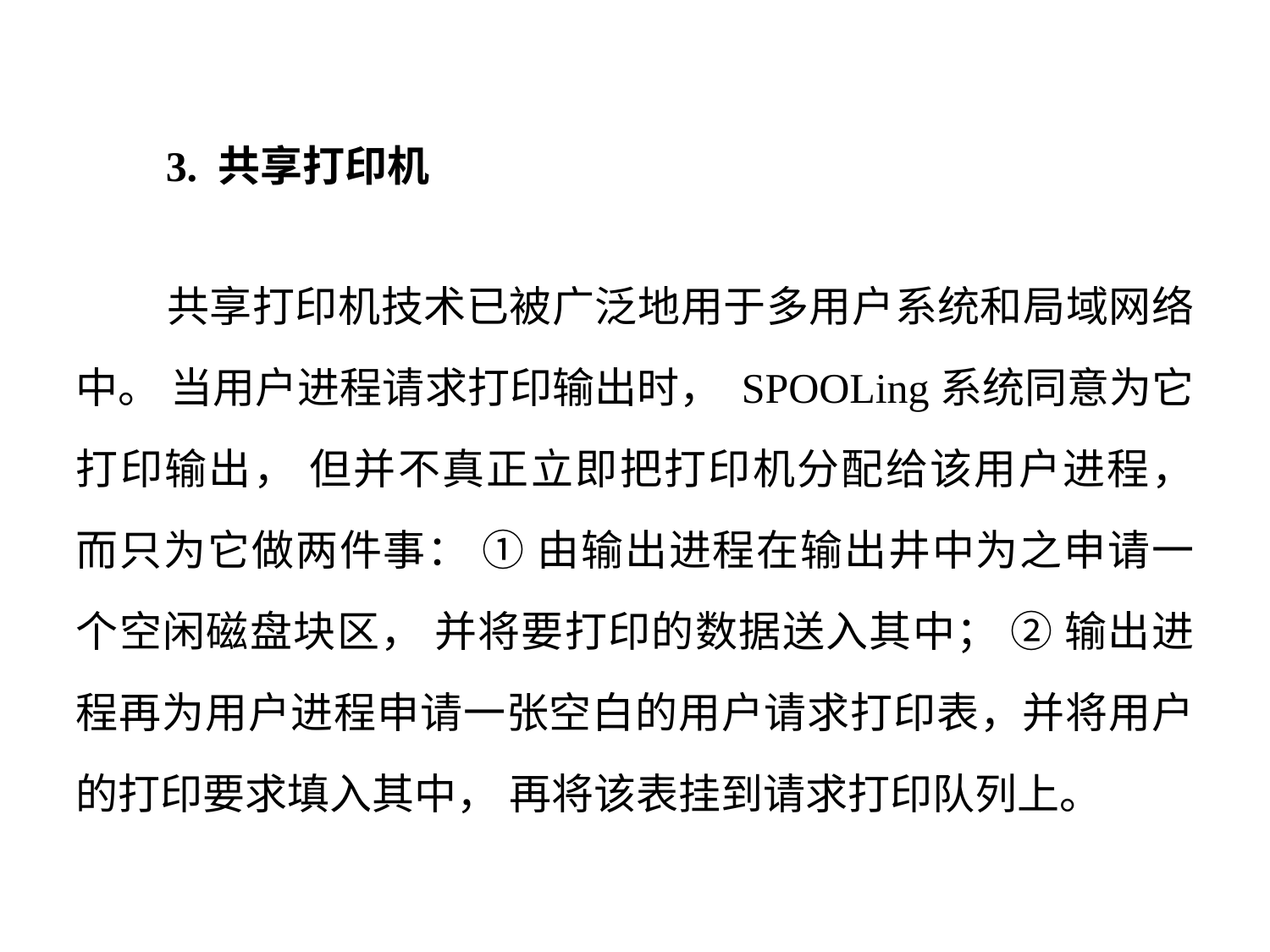

3. 共享打印机
        共享打印机技术已被广泛地用于多用户系统和局域网络中。 当用户进程请求打印输出时， SPOOLing系统同意为它打印输出， 但并不真正立即把打印机分配给该用户进程， 而只为它做两件事： ① 由输出进程在输出井中为之申请一个空闲磁盘块区， 并将要打印的数据送入其中； ② 输出进程再为用户进程申请一张空白的用户请求打印表，并将用户的打印要求填入其中， 再将该表挂到请求打印队列上。